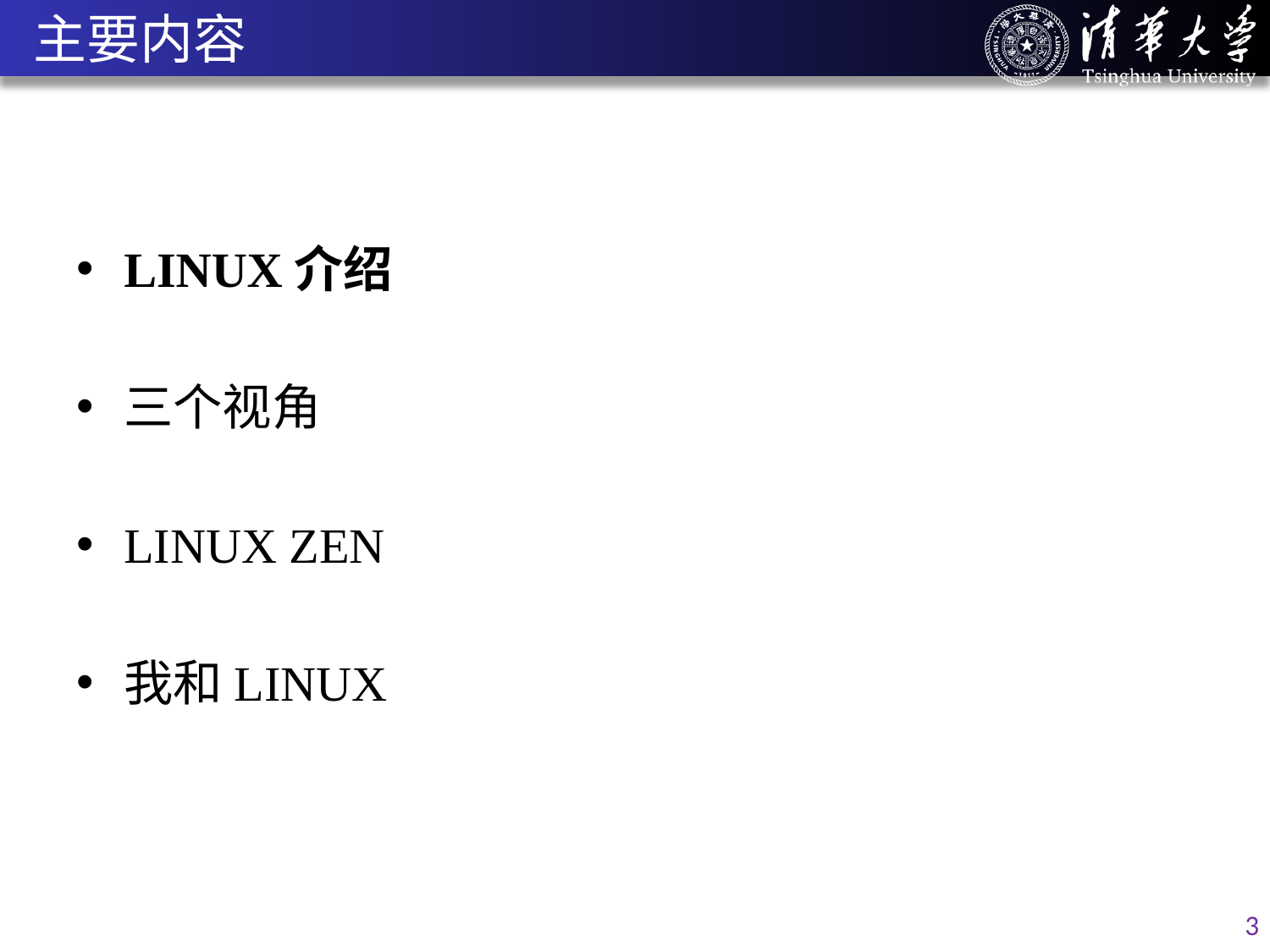

# 主要内容

LINUX介绍

三个视角

LINUX ZEN

我和LINUX

3